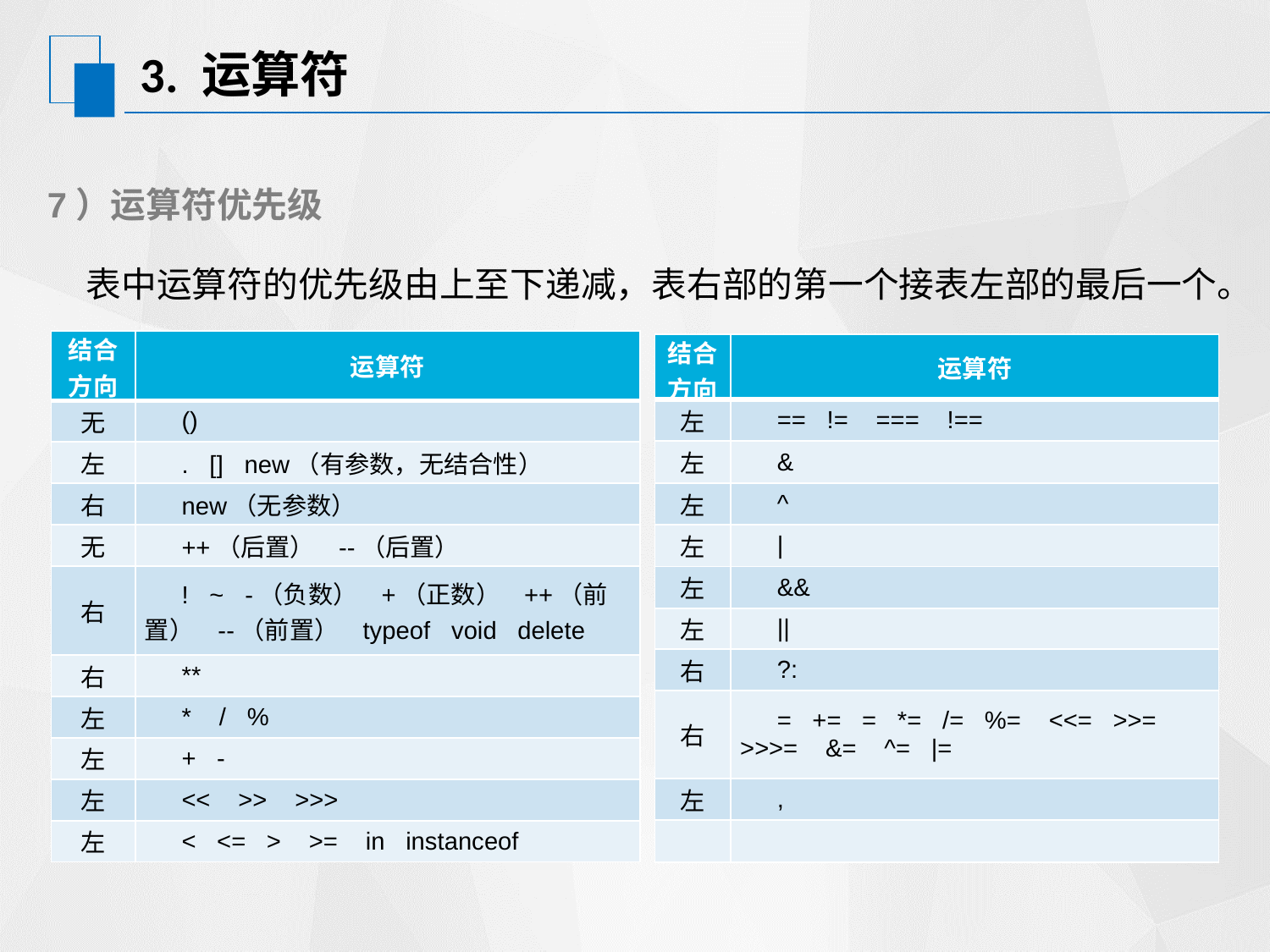

# 3. 运算符
7）运算符优先级
表中运算符的优先级由上至下递减，表右部的第一个接表左部的最后一个。
| 结合方向 | 运算符 |
| --- | --- |
| 无 | () |
| 左 | . [] new（有参数，无结合性） |
| 右 | new（无参数） |
| 无 | ++（后置） --（后置） |
| 右 | ! ~ -（负数） +（正数） ++（前置） --（前置） typeof void delete |
| 右 | \*\* |
| 左 | \* / % |
| 左 | + - |
| 左 | << >> >>> |
| 左 | < <= > >= in instanceof |
| 结合方向 | 运算符 |
| --- | --- |
| 左 | == != === !== |
| 左 | & |
| 左 | ^ |
| 左 | | |
| 左 | && |
| 左 | || |
| 右 | ?: |
| 右 | = += = \*= /= %= <<= >>= >>>= &= ^= |= |
| 左 | , |
|  |  |